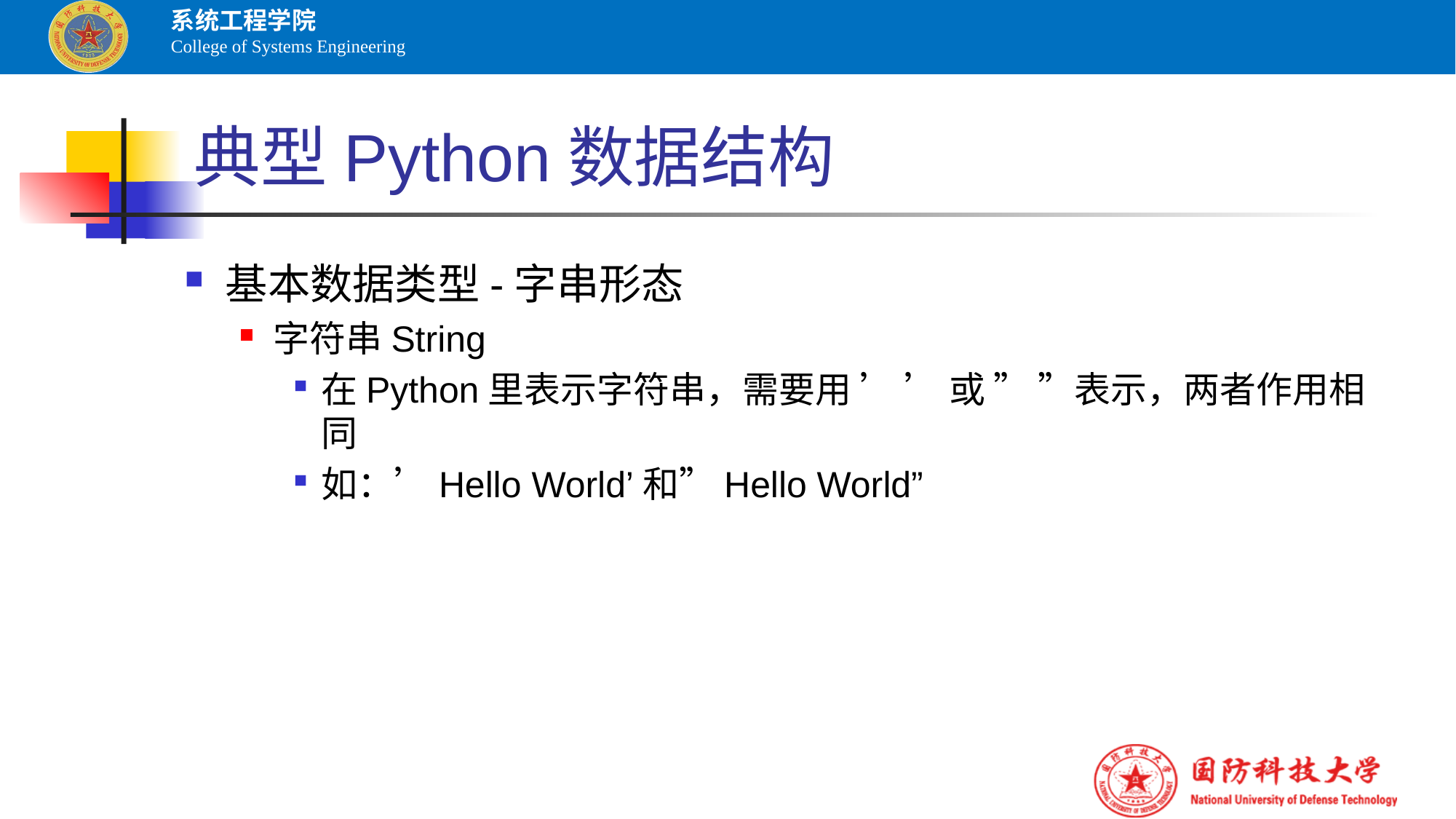

# 典型Python数据结构
基本数据类型-字串形态
字符串String
在Python里表示字符串，需要用 ’ ’ 或 ” ”表示，两者作用相同
如：’Hello World’和”Hello World”